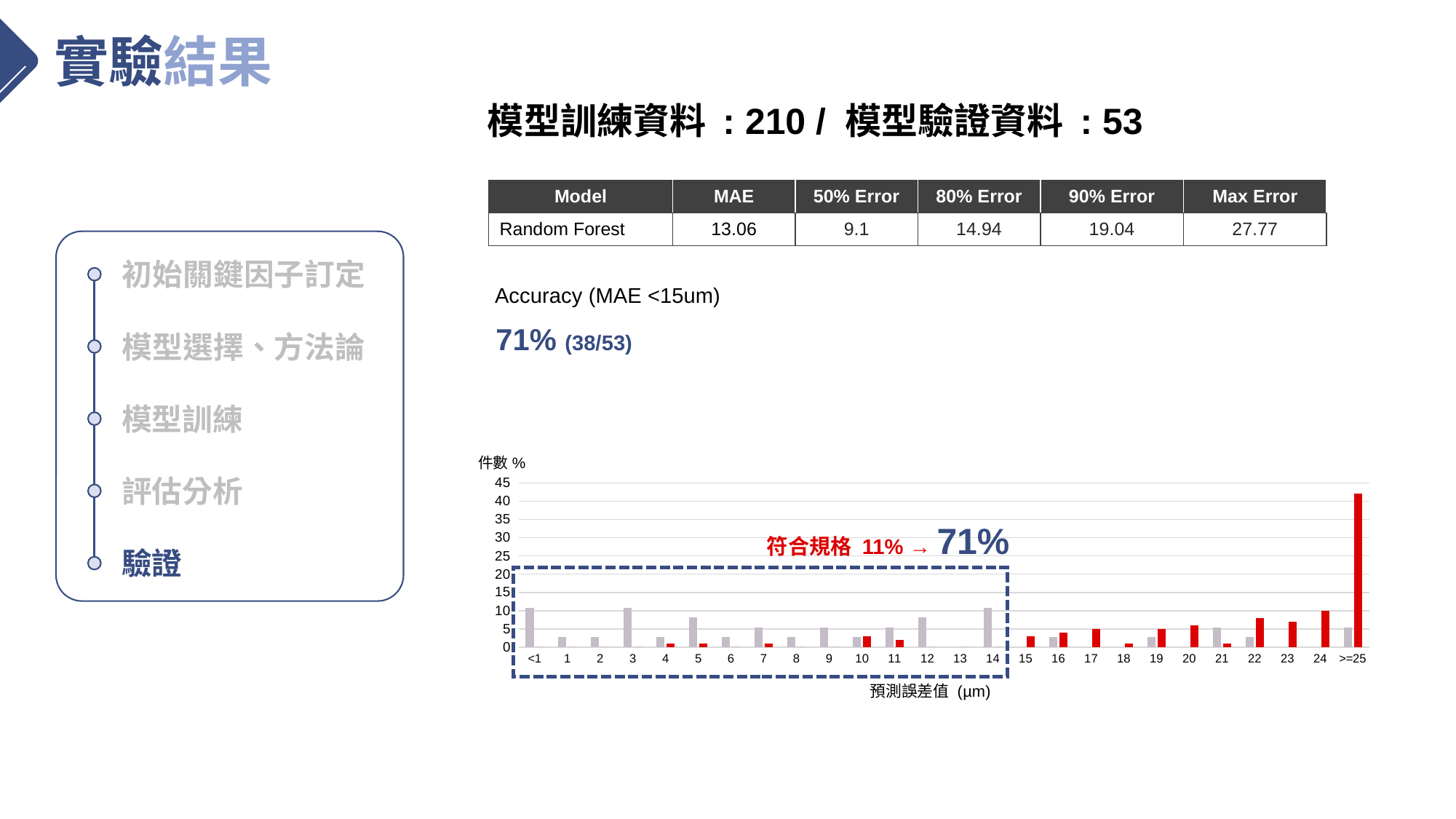

實驗結果
模型訓練資料 : 210 / 模型驗證資料 : 53
| Model | MAE | 50% Error | 80% Error | 90% Error | Max Error |
| --- | --- | --- | --- | --- | --- |
| Random Forest | 13.06 | 9.1 | 14.94 | 19.04 | 27.77 |

初始關鍵因子訂定

Accuracy (MAE <15um)
71% (38/53)
模型選擇、方法論

模型訓練

### Chart

| Category | AI 模型預測誤差 | 人工預測誤差  |
|---|---|---|
| <1 | 10.81081081081081 | 0.0 |
| 1 | 2.7027027027027026 | 0.0 |
| 2 | 2.7027027027027026 | 0.0 |
| 3 | 10.81081081081081 | 0.0 |
| 4 | 2.7027027027027026 | 1.0 |
| 5 | 8.108108108108109 | 1.0 |
| 6 | 2.7027027027027026 | 0.0 |
| 7 | 5.405405405405405 | 1.0 |
| 8 | 2.7027027027027026 | 0.0 |
| 9 | 5.405405405405405 | 0.0 |
| 10 | 2.7027027027027026 | 3.0 |
| 11 | 5.405405405405405 | 2.0 |
| 12 | 8.108108108108109 | 0.0 |
| 13 | 0.0 | 0.0 |
| 14 | 10.81081081081081 | 0.0 |
| 15 | 0.0 | 3.0 |
| 16 | 2.7027027027027026 | 4.0 |
| 17 | 0.0 | 5.0 |
| 18 | 0.0 | 1.0 |
| 19 | 2.7027027027027026 | 5.0 |
| 20 | 0.0 | 6.0 |
| 21 | 5.405405405405405 | 1.0 |
| 22 | 2.7027027027027026 | 8.0 |
| 23 | 0.0 | 7.0 |
| 24 | 0.0 | 10.0 |
| >=25 | 5.405405405405405 | 42.0 |
評估分析

符合規格 11% → 71%
驗證